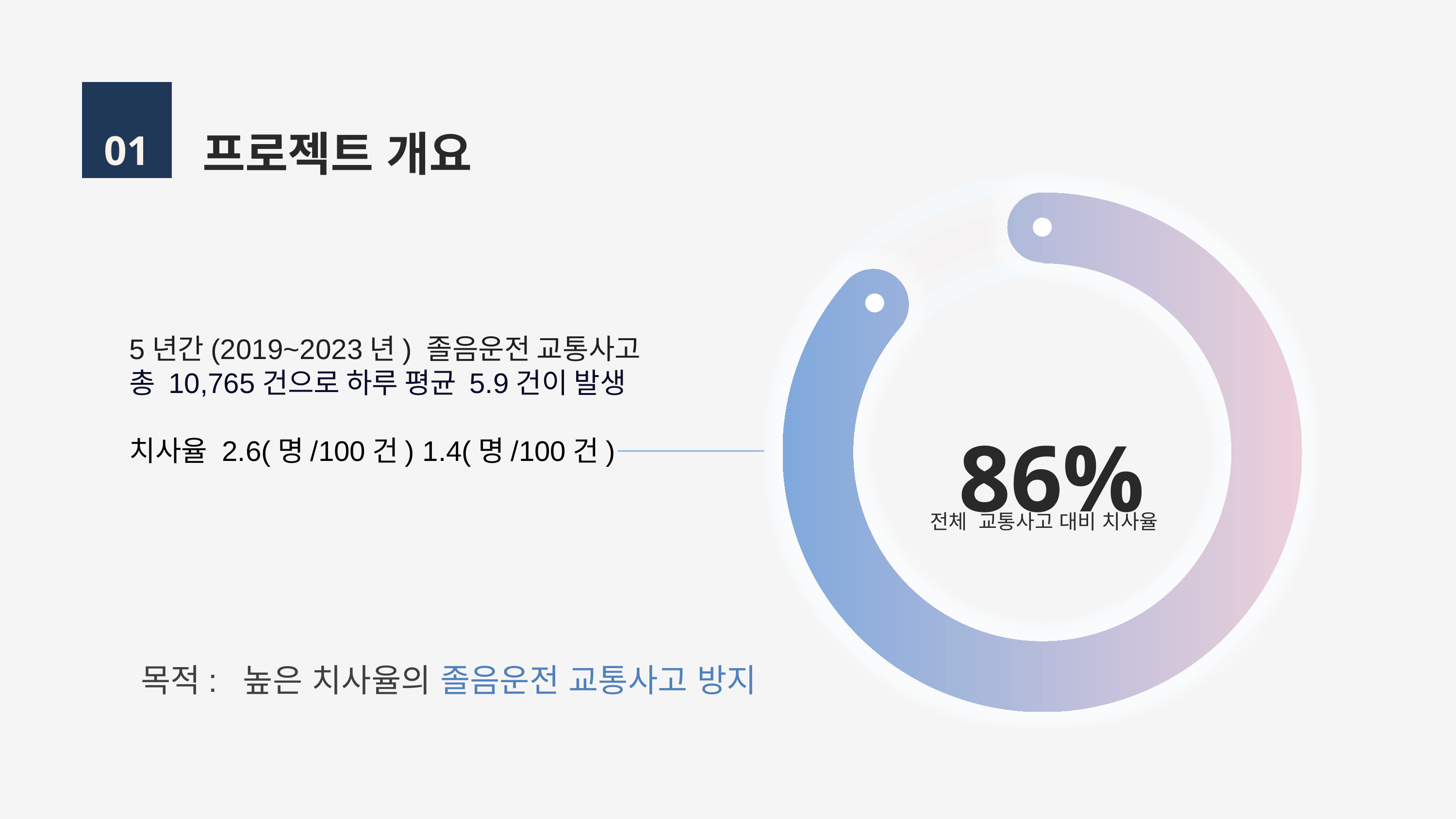

프로젝트 개요
01

5년간(2019~2023년) 졸음운전 교통사고
총 10,765건으로 하루 평균 5.9건이 발생

치사율 2.6(명/100건) 1.4(명/100건)
86%
 전체  교통사고 대비 치사율
목적:  높은 치사율의 졸음운전 교통사고 방지